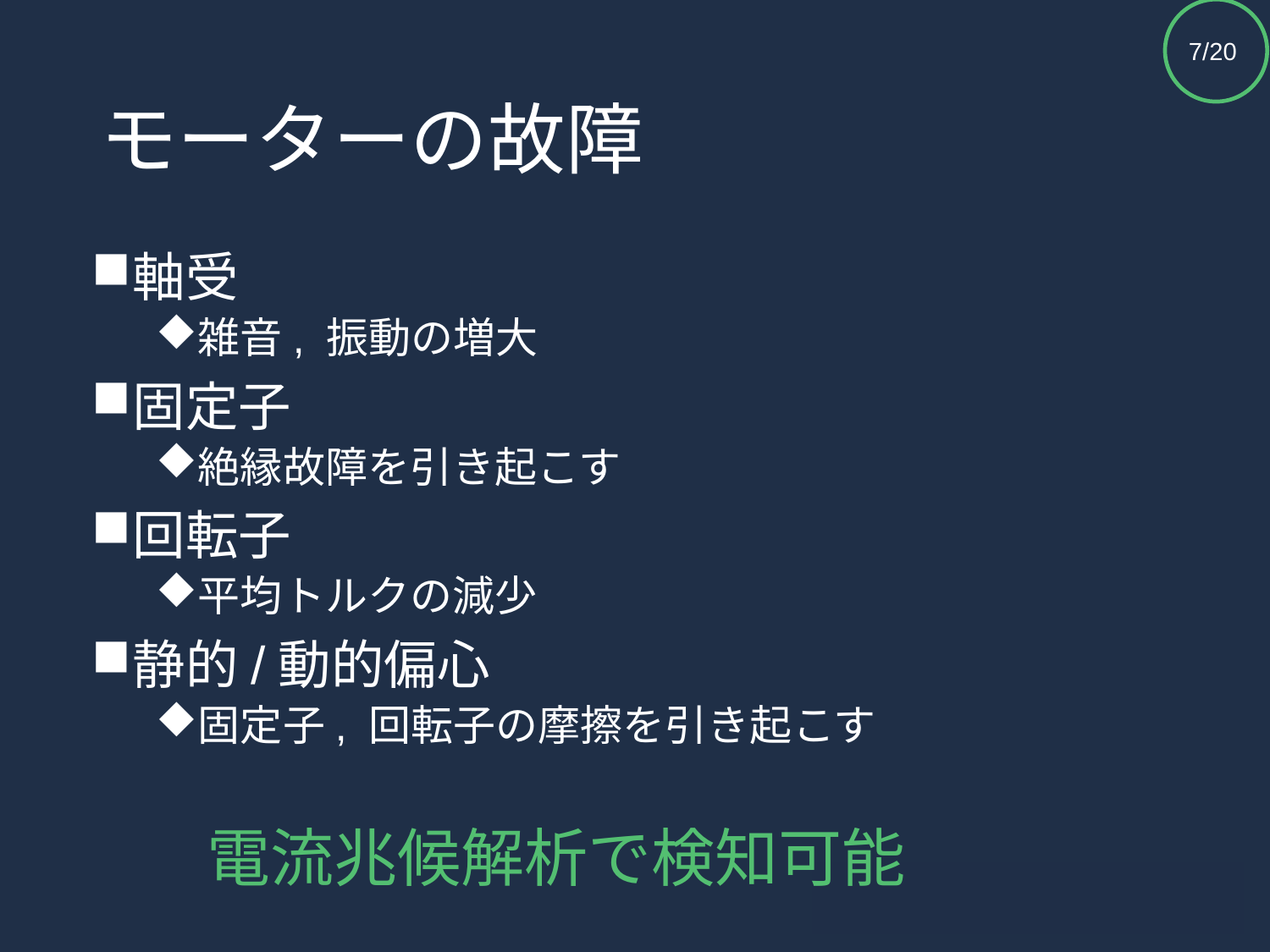

# モーターの故障
軸受
雑音, 振動の増大
固定子
絶縁故障を引き起こす
回転子
平均トルクの減少
静的/動的偏心
固定子, 回転子の摩擦を引き起こす
電流兆候解析で検知可能